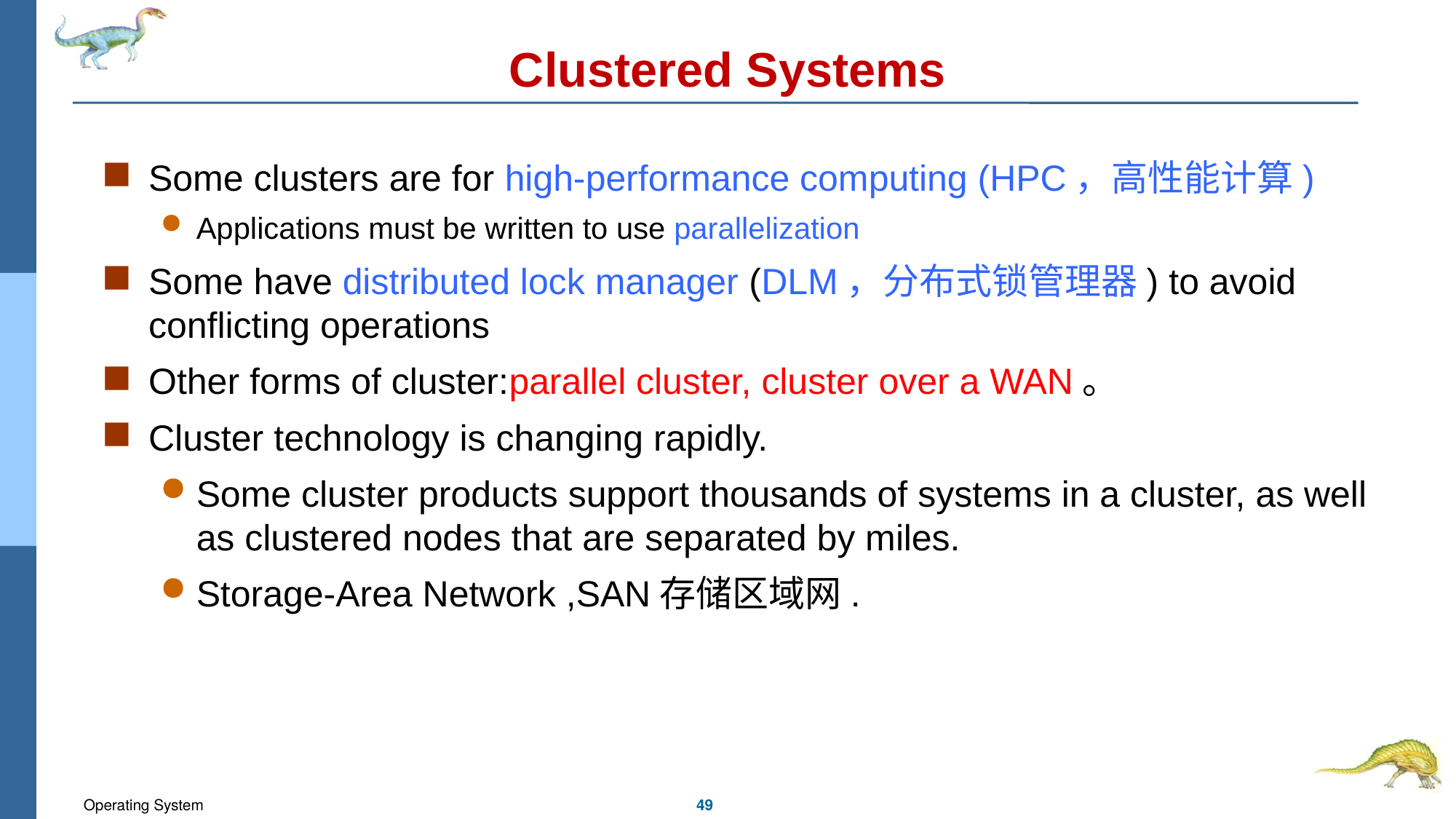

# Clustered Systems
Some clusters are for high-performance computing (HPC，高性能计算)
Applications must be written to use parallelization
Some have distributed lock manager (DLM，分布式锁管理器) to avoid conflicting operations
Other forms of cluster:parallel cluster, cluster over a WAN。
Cluster technology is changing rapidly.
Some cluster products support thousands of systems in a cluster, as well as clustered nodes that are separated by miles.
Storage-Area Network ,SAN存储区域网.